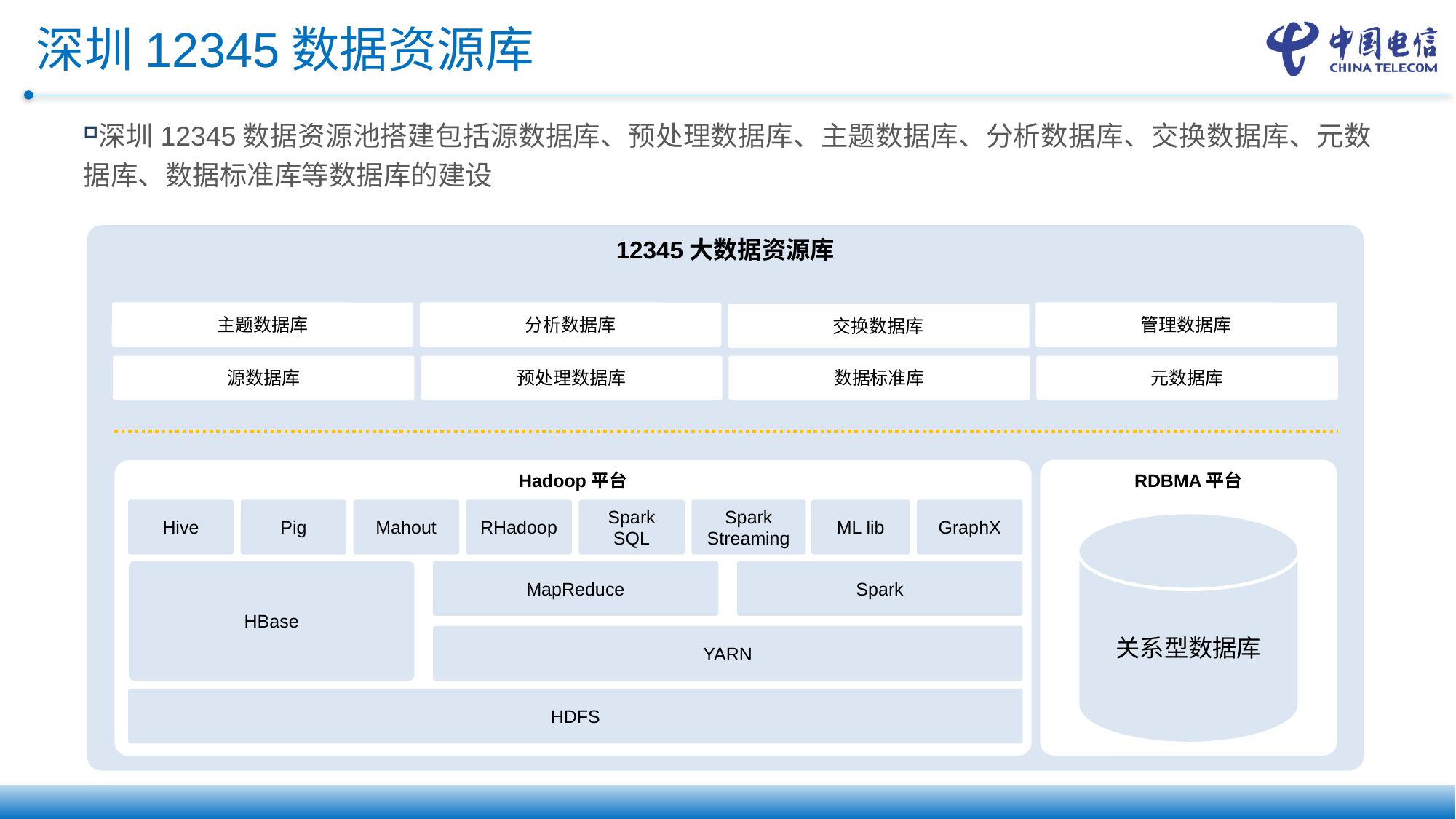

# 深圳12345数据资源库
深圳12345数据资源池搭建包括源数据库、预处理数据库、主题数据库、分析数据库、交换数据库、元数据库、数据标准库等数据库的建设
12345大数据资源库
主题数据库
分析数据库
管理数据库
交换数据库
源数据库
预处理数据库
数据标准库
元数据库
RDBMA平台
Hadoop平台
Hive
Pig
Mahout
RHadoop
Spark
SQL
Spark Streaming
ML lib
GraphX
关系型数据库
HBase
MapReduce
Spark
YARN
HDFS